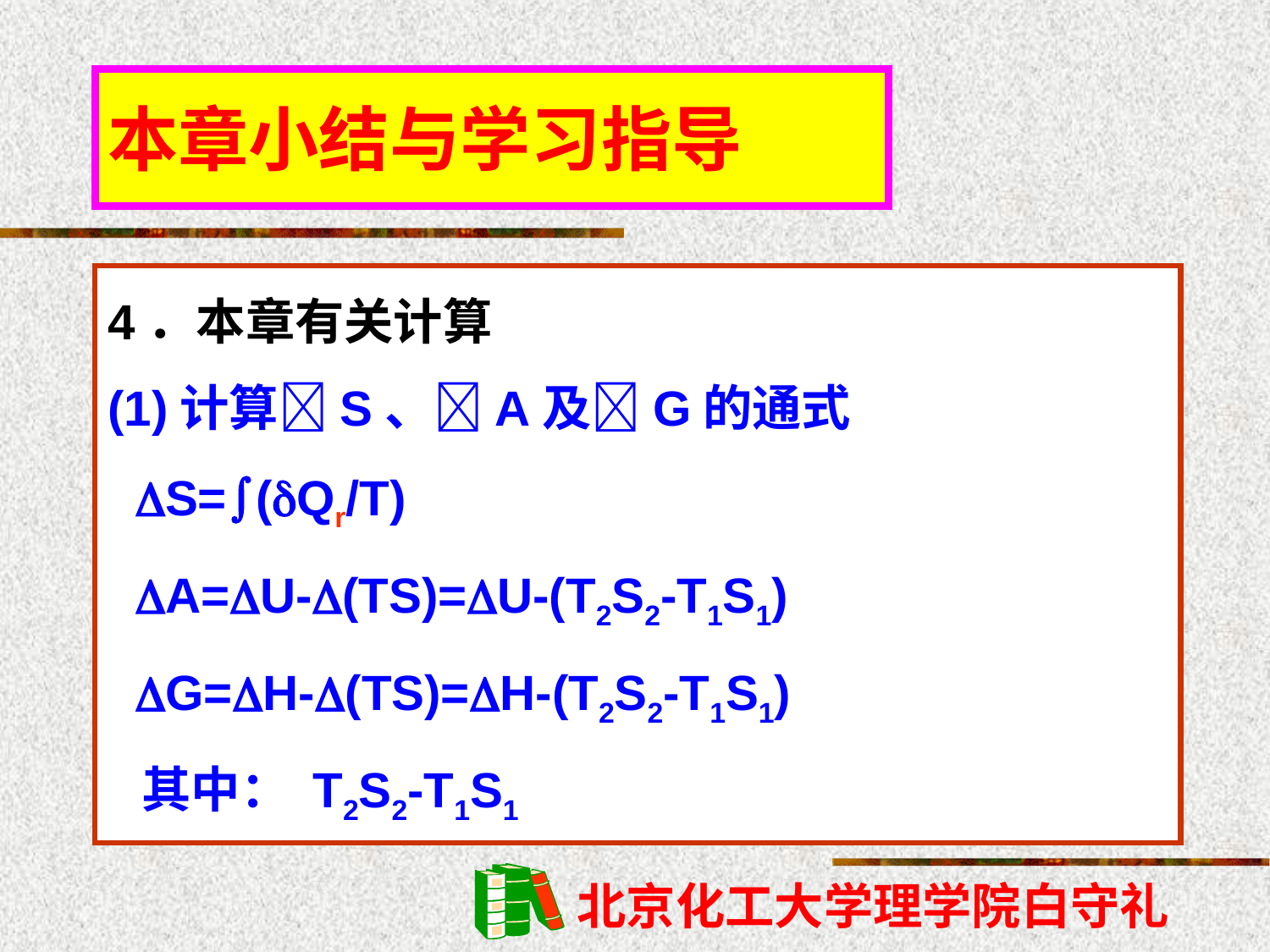

# 本章小结与学习指导
4．本章有关计算
(1)计算ΔS、ΔA及ΔG的通式
  ΔS=∫(δQr/T)
  ΔA=ΔU-Δ(TS)=ΔU-(T2S2-T1S1)
  ΔG=ΔH-Δ(TS)=ΔH-(T2S2-T1S1)
  其中： T2S2-T1S1